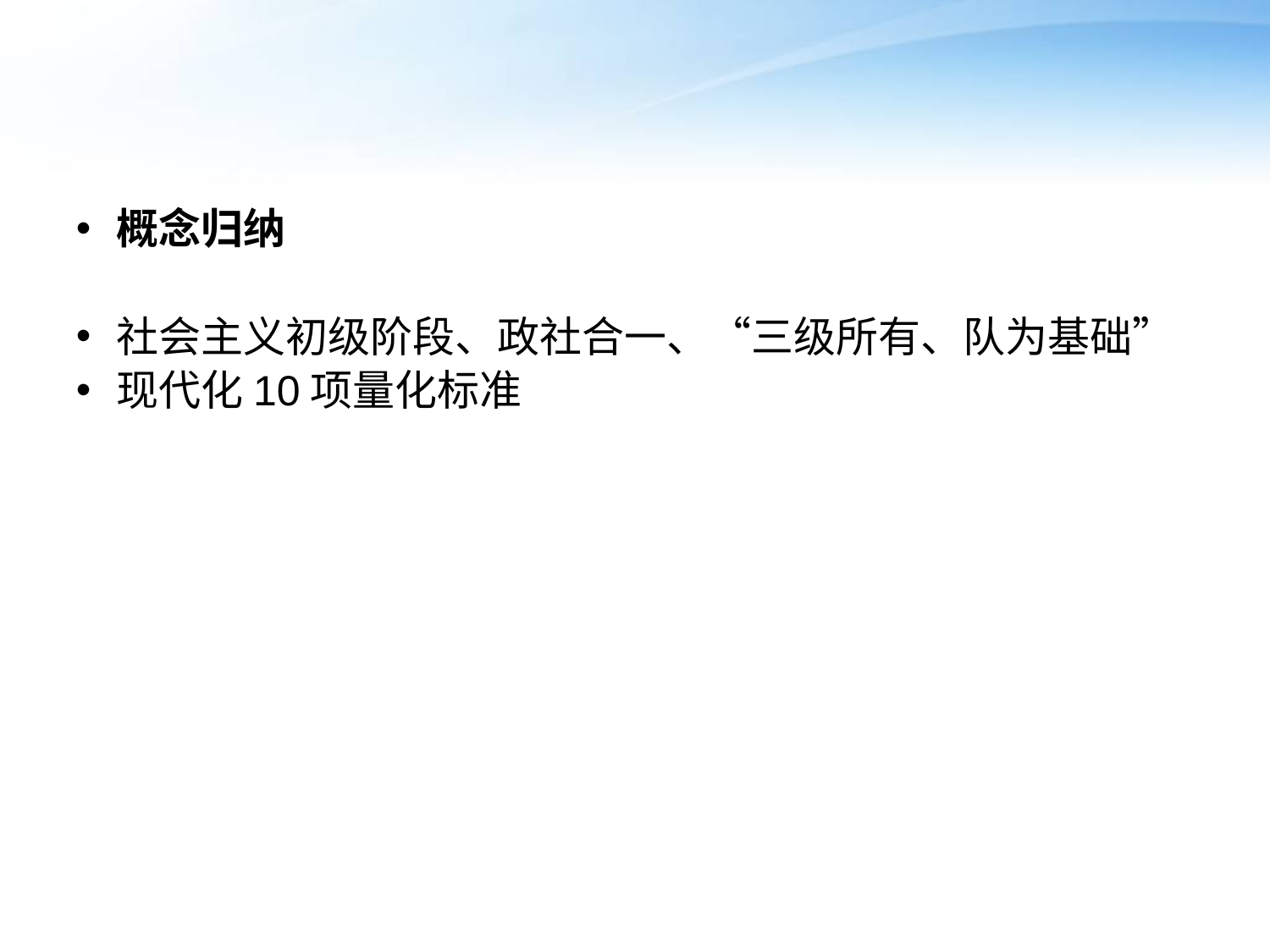

#
概念归纳

社会主义初级阶段、政社合一、“三级所有、队为基础”
现代化10项量化标准